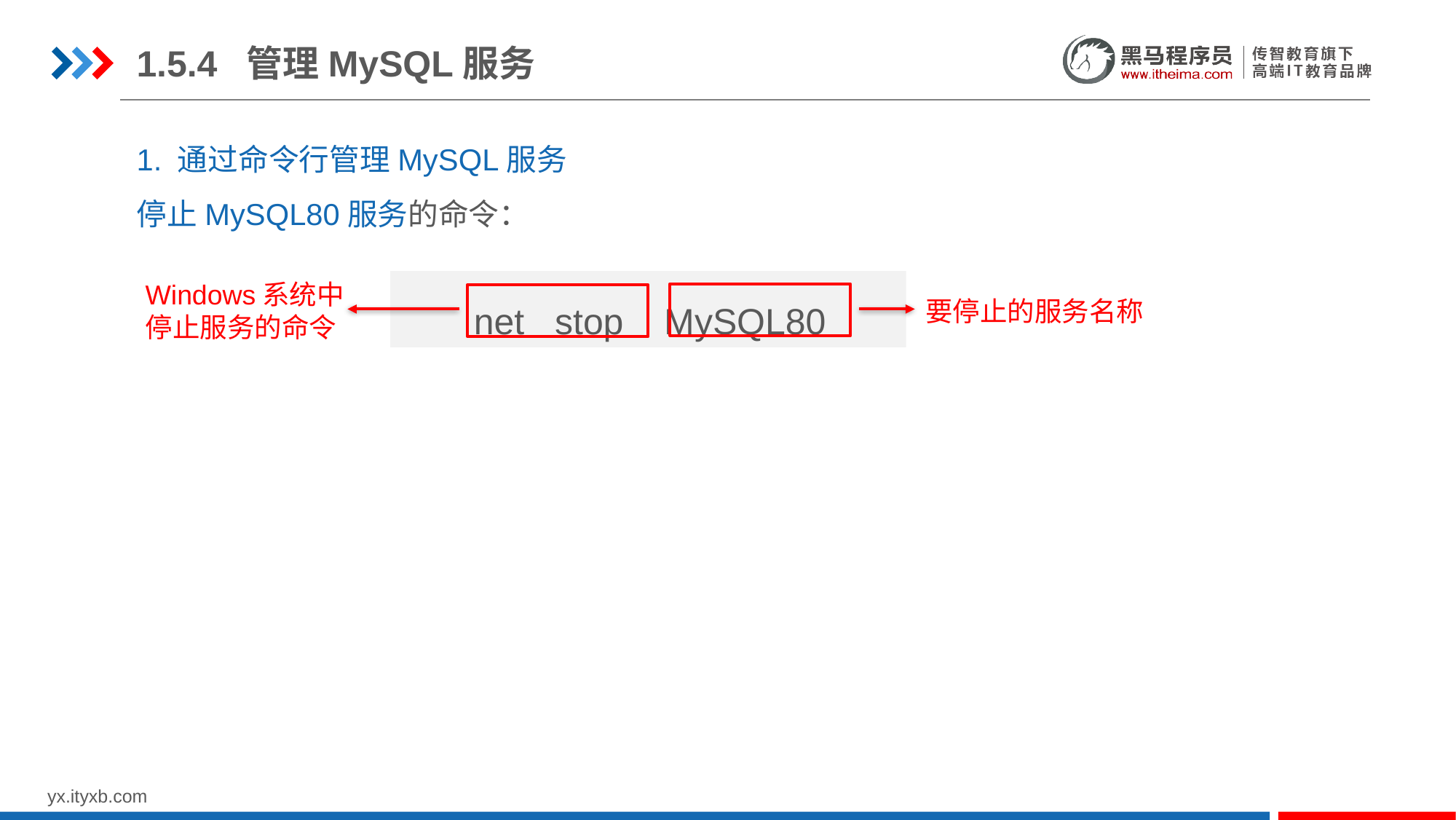

1.5.4  管理MySQL服务
1. 通过命令行管理MySQL服务
停止MySQL80服务的命令：
Windows系统中停止服务的命令
net   stop    MySQL80

要停止的服务名称